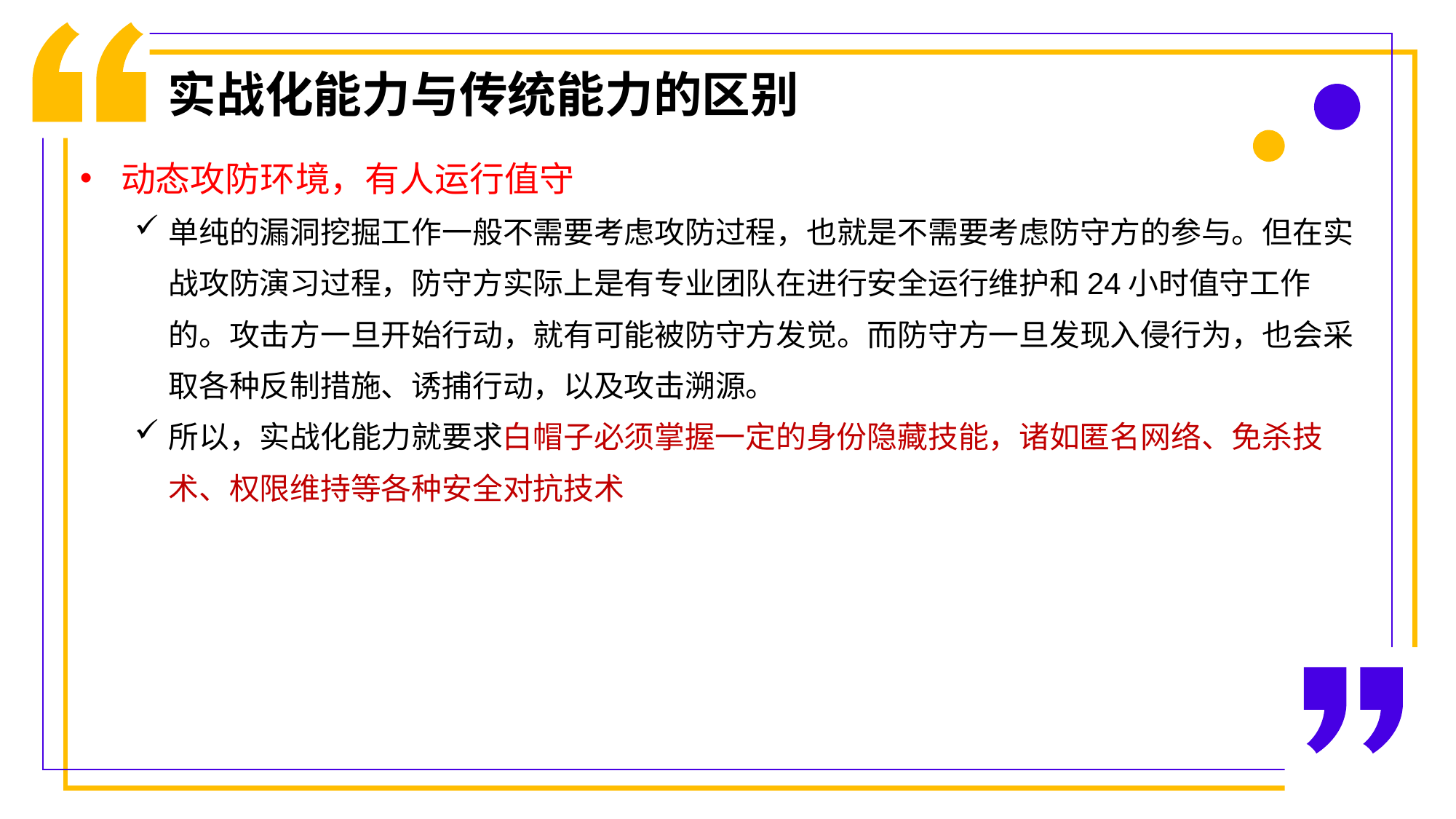

实战化能力与传统能力的区别

动态攻防环境，有人运行值守
单纯的漏洞挖掘工作一般不需要考虑攻防过程，也就是不需要考虑防守方的参与。但在实战攻防演习过程，防守方实际上是有专业团队在进行安全运行维护和24小时值守工作的。攻击方一旦开始行动，就有可能被防守方发觉。而防守方一旦发现入侵行为，也会采取各种反制措施、诱捕行动，以及攻击溯源。
所以，实战化能力就要求白帽子必须掌握一定的身份隐藏技能，诸如匿名网络、免杀技术、权限维持等各种安全对抗技术